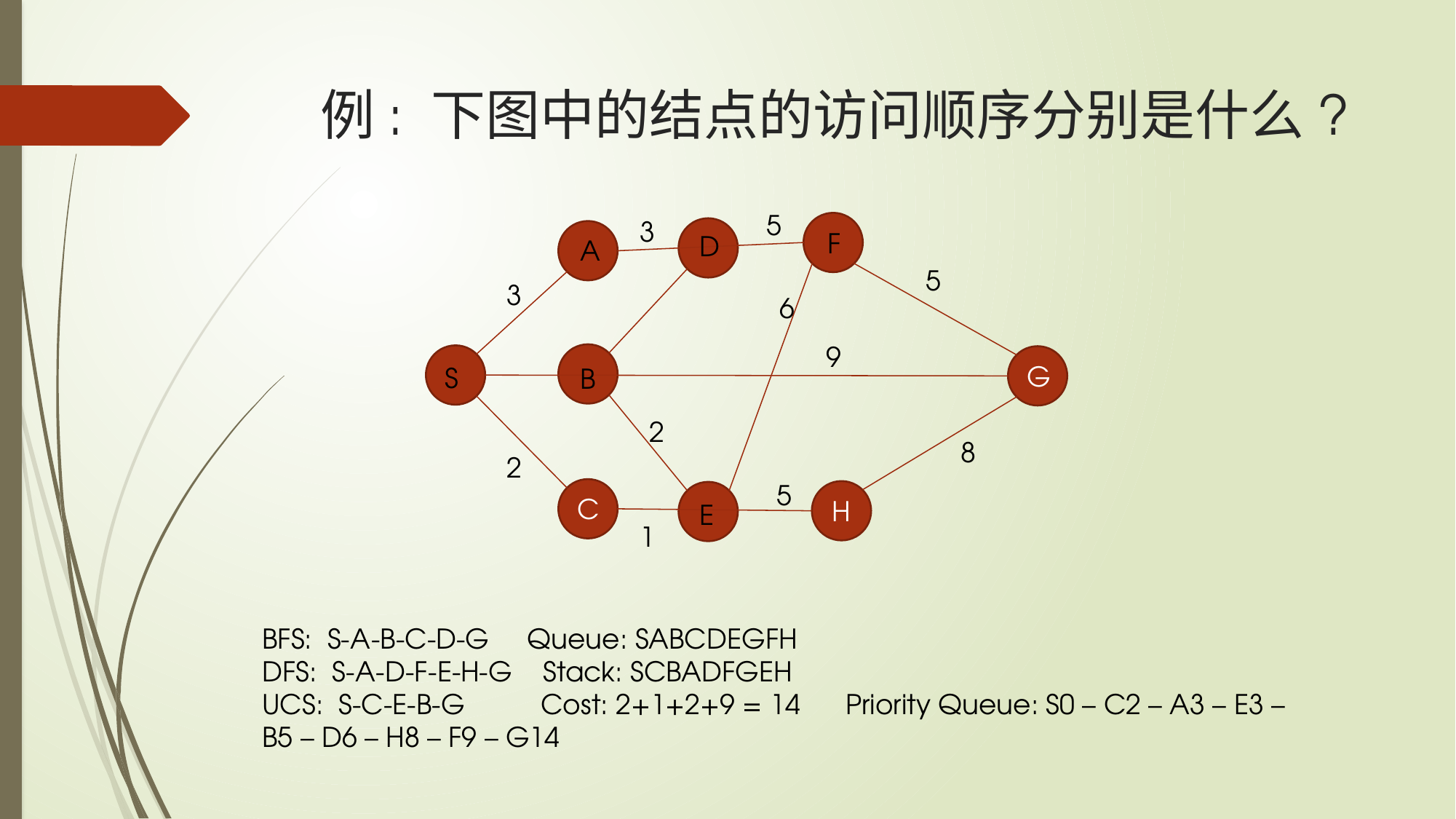

# 例: 下图中的结点的访问顺序分别是什么?
5
3

G
C
H

F
D
A
S
B
E
5
3
6
9
2
8
2
5
1
BFS:  S-A-B-C-D-G     Queue: SABCDEGFH
DFS:  S-A-D-F-E-H-G    Stack: SCBADFGEH
UCS:  S-C-E-B-G          Cost: 2+1+2+9 = 14      Priority Queue: S0 – C2 – A3 – E3 –B5 – D6 – H8 – F9 – G14